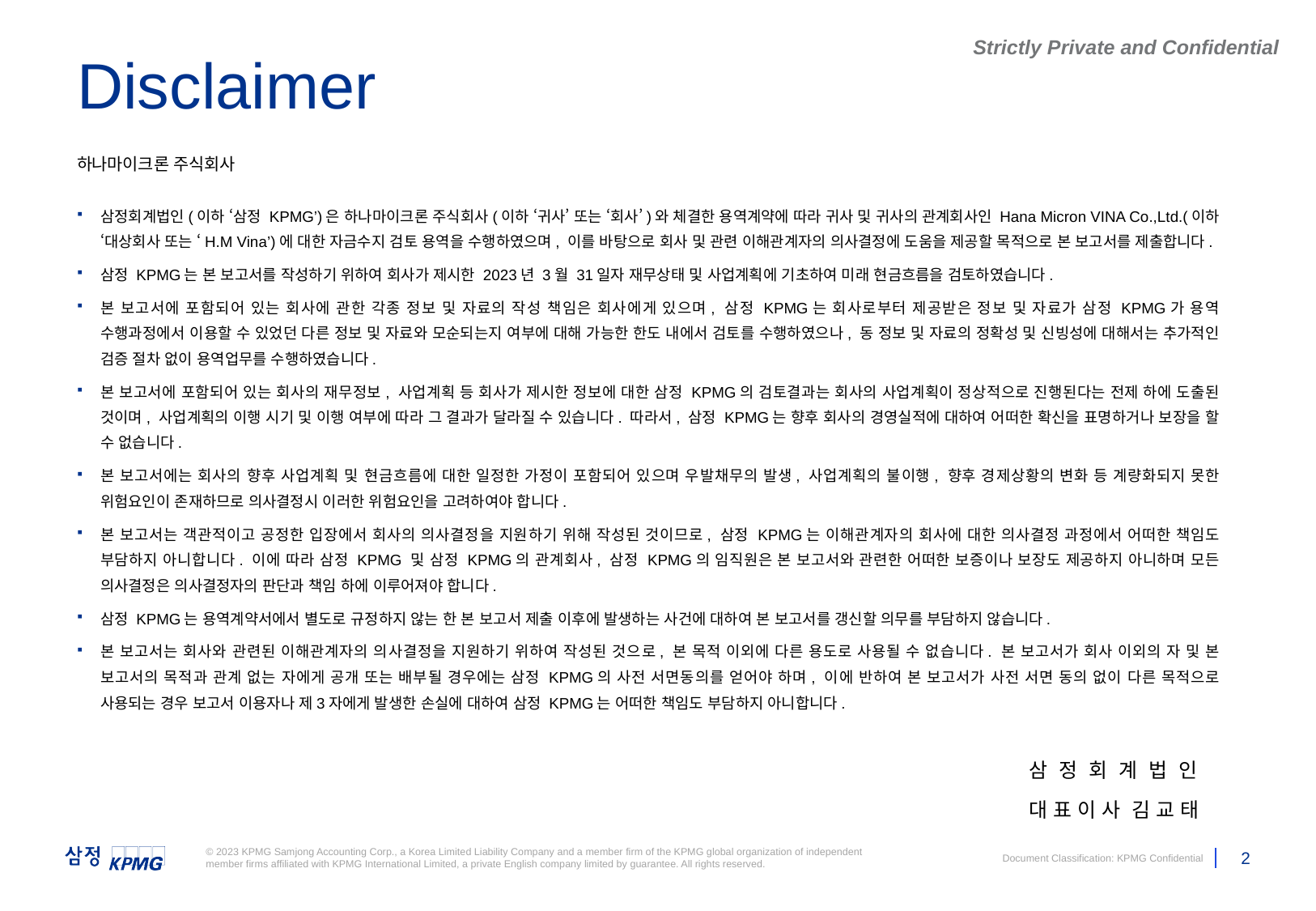

Disclaimer

하나마이크론 주식회사

삼정회계법인(이하 ‘삼정 KPMG’)은 하나마이크론 주식회사(이하 ‘귀사’ 또는 ‘회사’)와 체결한 용역계약에 따라 귀사 및 귀사의 관계회사인 Hana Micron VINA Co.,Ltd.(이하 ‘대상회사 또는 ‘H.M Vina’)에 대한 자금수지 검토 용역을 수행하였으며, 이를 바탕으로 회사 및 관련 이해관계자의 의사결정에 도움을 제공할 목적으로 본 보고서를 제출합니다.
삼정 KPMG는 본 보고서를 작성하기 위하여 회사가 제시한 2023년 3월 31일자 재무상태 및 사업계획에 기초하여 미래 현금흐름을 검토하였습니다.
본 보고서에 포함되어 있는 회사에 관한 각종 정보 및 자료의 작성 책임은 회사에게 있으며, 삼정 KPMG는 회사로부터 제공받은 정보 및 자료가 삼정 KPMG가 용역 수행과정에서 이용할 수 있었던 다른 정보 및 자료와 모순되는지 여부에 대해 가능한 한도 내에서 검토를 수행하였으나, 동 정보 및 자료의 정확성 및 신빙성에 대해서는 추가적인 검증 절차 없이 용역업무를 수행하였습니다.
본 보고서에 포함되어 있는 회사의 재무정보, 사업계획 등 회사가 제시한 정보에 대한 삼정 KPMG의 검토결과는 회사의 사업계획이 정상적으로 진행된다는 전제 하에 도출된 것이며, 사업계획의 이행 시기 및 이행 여부에 따라 그 결과가 달라질 수 있습니다. 따라서, 삼정 KPMG는 향후 회사의 경영실적에 대하여 어떠한 확신을 표명하거나 보장을 할 수 없습니다.
본 보고서에는 회사의 향후 사업계획 및 현금흐름에 대한 일정한 가정이 포함되어 있으며 우발채무의 발생, 사업계획의 불이행, 향후 경제상황의 변화 등 계량화되지 못한 위험요인이 존재하므로 의사결정시 이러한 위험요인을 고려하여야 합니다.
본 보고서는 객관적이고 공정한 입장에서 회사의 의사결정을 지원하기 위해 작성된 것이므로, 삼정 KPMG는 이해관계자의 회사에 대한 의사결정 과정에서 어떠한 책임도 부담하지 아니합니다. 이에 따라 삼정 KPMG 및 삼정 KPMG의 관계회사, 삼정 KPMG의 임직원은 본 보고서와 관련한 어떠한 보증이나 보장도 제공하지 아니하며 모든 의사결정은 의사결정자의 판단과 책임 하에 이루어져야 합니다.
삼정 KPMG는 용역계약서에서 별도로 규정하지 않는 한 본 보고서 제출 이후에 발생하는 사건에 대하여 본 보고서를 갱신할 의무를 부담하지 않습니다.
본 보고서는 회사와 관련된 이해관계자의 의사결정을 지원하기 위하여 작성된 것으로, 본 목적 이외에 다른 용도로 사용될 수 없습니다. 본 보고서가 회사 이외의 자 및 본 보고서의 목적과 관계 없는 자에게 공개 또는 배부될 경우에는 삼정 KPMG의 사전 서면동의를 얻어야 하며, 이에 반하여 본 보고서가 사전 서면 동의 없이 다른 목적으로 사용되는 경우 보고서 이용자나 제3자에게 발생한 손실에 대하여 삼정 KPMG는 어떠한 책임도 부담하지 아니합니다.
삼  정  회  계  법  인
대 표 이 사  김 교 태